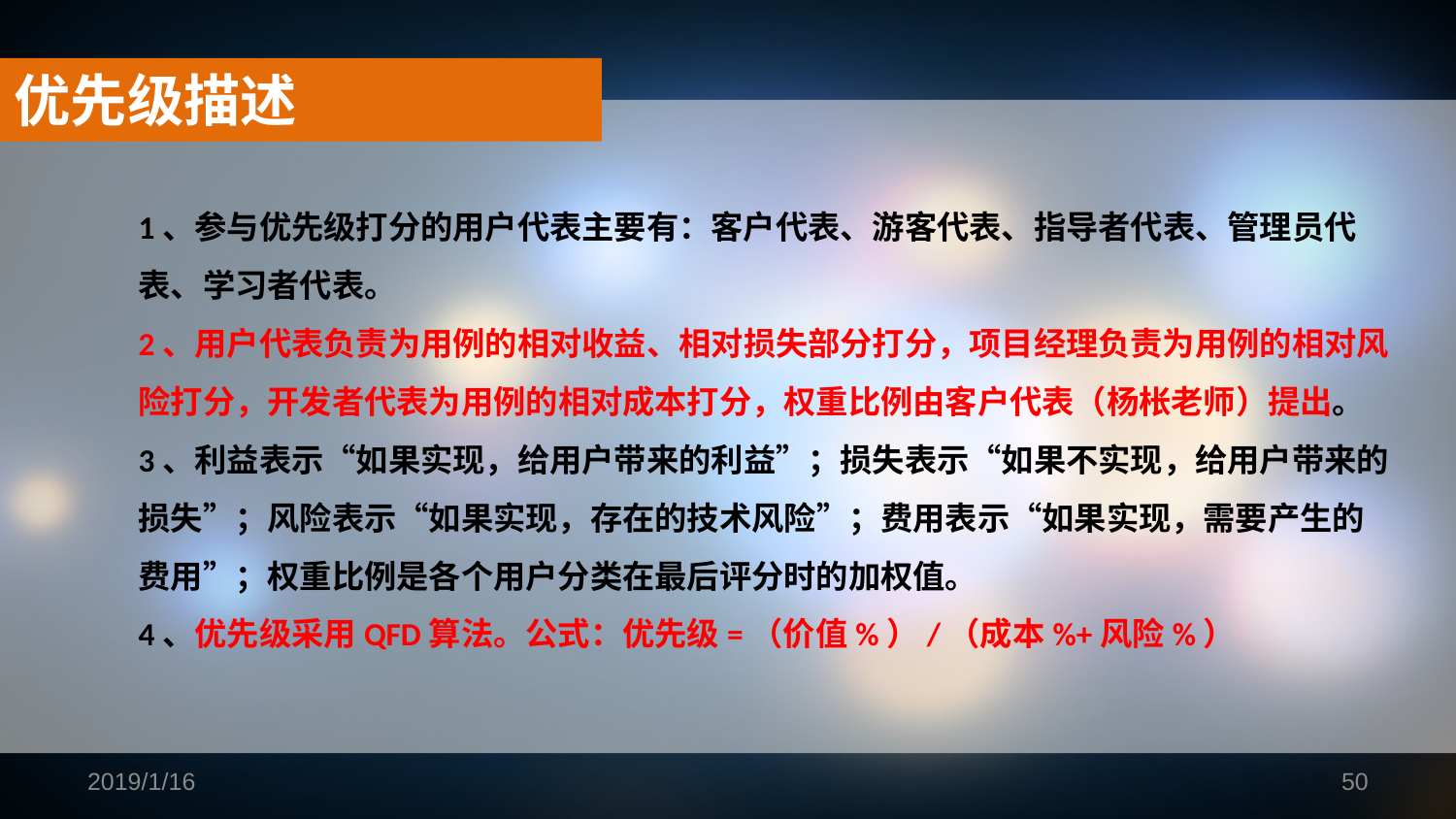

优先级描述

1、参与优先级打分的用户代表主要有：客户代表、游客代表、指导者代表、管理员代表、学习者代表。
2、用户代表负责为用例的相对收益、相对损失部分打分，项目经理负责为用例的相对风险打分，开发者代表为用例的相对成本打分，权重比例由客户代表（杨枨老师）提出。
3、利益表示“如果实现，给用户带来的利益”；损失表示“如果不实现，给用户带来的损失”；风险表示“如果实现，存在的技术风险”；费用表示“如果实现，需要产生的费用”；权重比例是各个用户分类在最后评分时的加权值。
4、优先级采用QFD算法。公式：优先级=（价值%）/（成本%+风险%）
2019/1/16
50